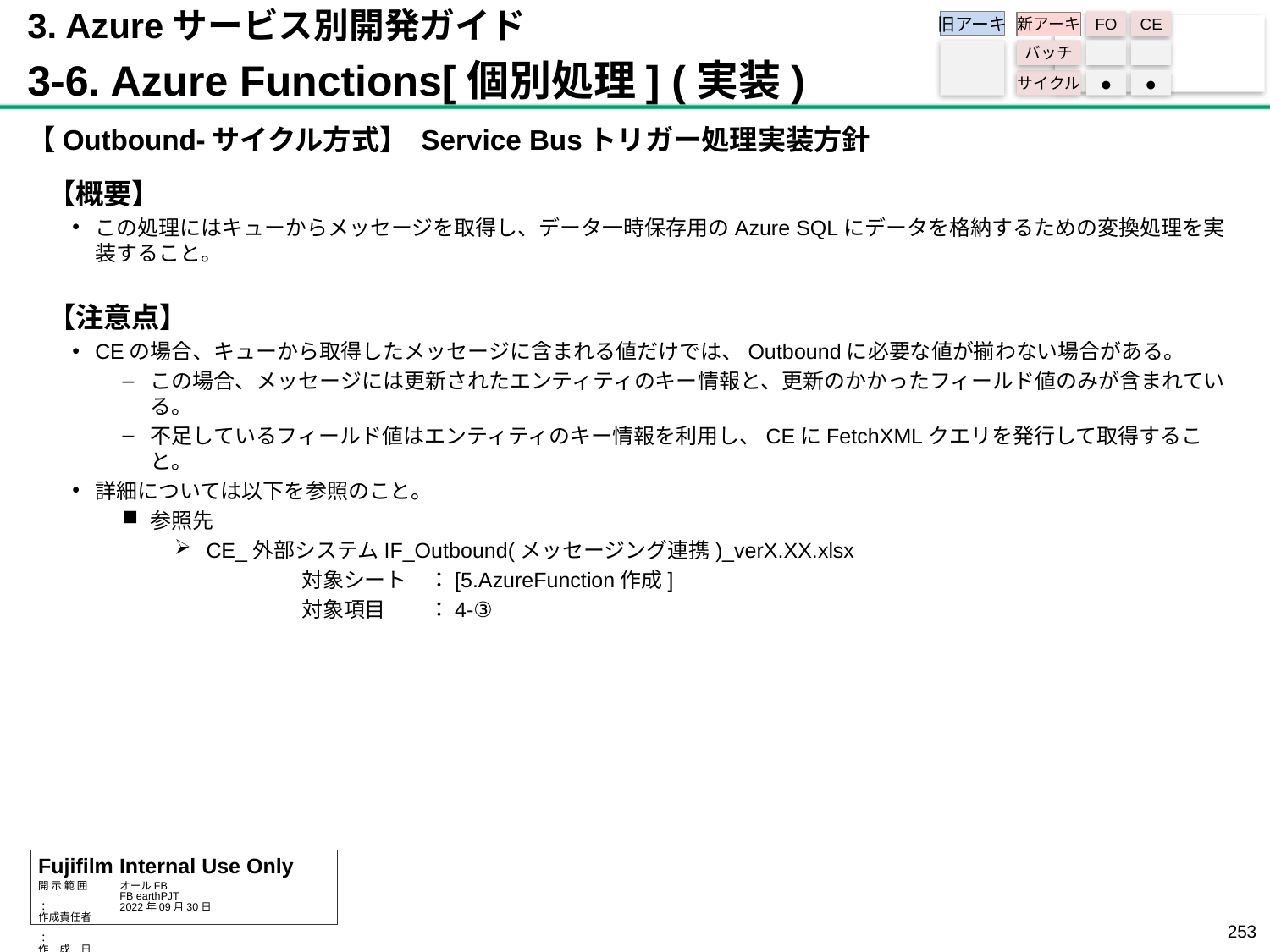

3. Azureサービス別開発ガイド
3-6. Azure Functions[個別処理] (実装)
旧アーキ
FO
CE
新アーキ
バッチ

サイクル
●
●

【Outbound-サイクル方式】 Service Busトリガー処理実装方針
【概要】
この処理にはキューからメッセージを取得し、データ一時保存用のAzure SQLにデータを格納するための変換処理を実装すること。

【注意点】
CEの場合、キューから取得したメッセージに含まれる値だけでは、Outboundに必要な値が揃わない場合がある。
この場合、メッセージには更新されたエンティティのキー情報と、更新のかかったフィールド値のみが含まれている。
不足しているフィールド値はエンティティのキー情報を利用し、CEにFetchXMLクエリを発行して取得すること。
詳細については以下を参照のこと。
参照先
CE_外部システムIF_Outbound(メッセージング連携)_verX.XX.xlsx
	対象シート 	：[5.AzureFunction作成]
	対象項目	：4-③

253